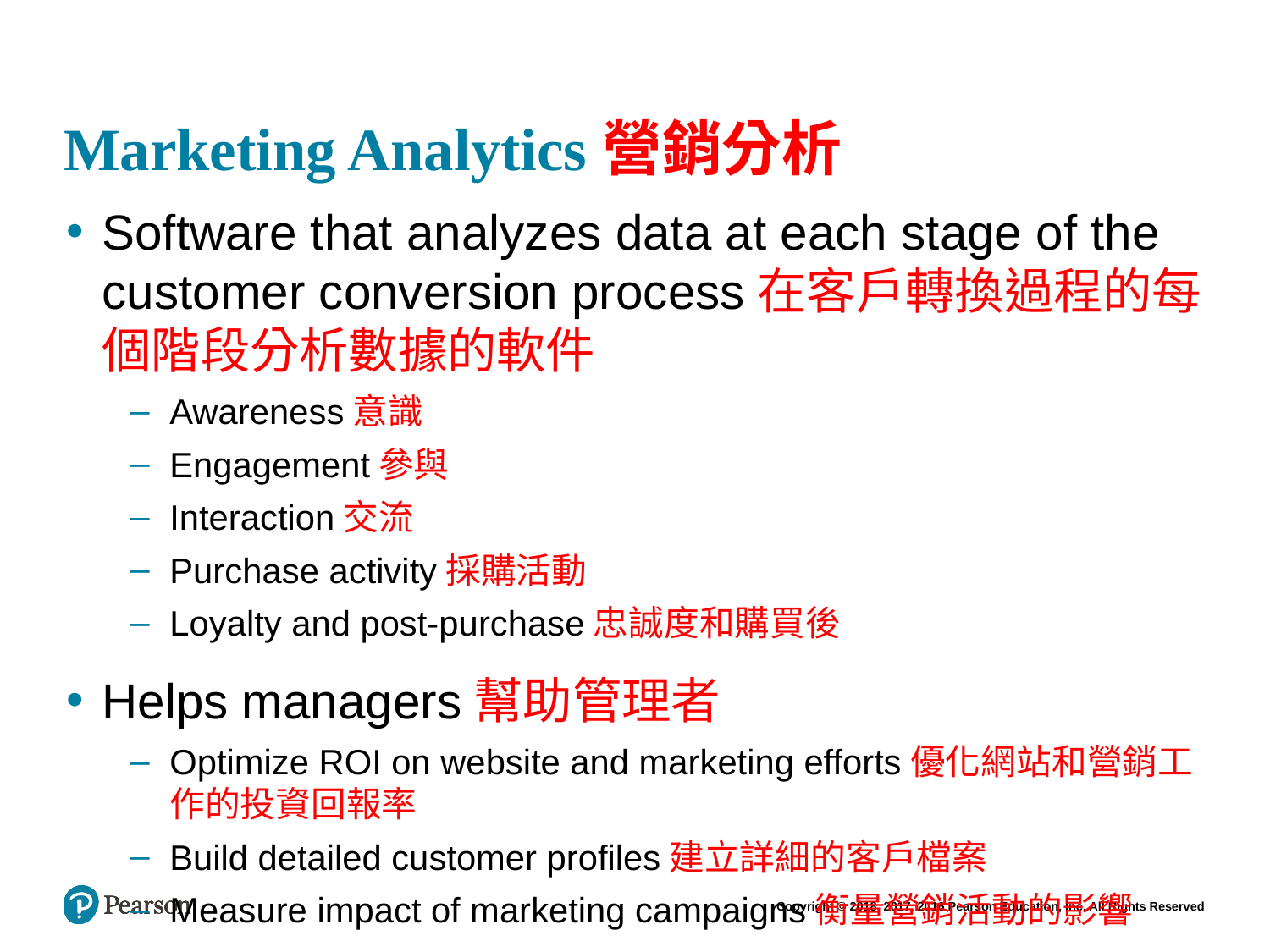

# Marketing Analytics營銷分析
Software that analyzes data at each stage of the customer conversion process在客戶轉換過程的每個階段分析數據的軟件
Awareness意識
Engagement參與
Interaction交流
Purchase activity採購活動
Loyalty and post-purchase忠誠度和購買後
Helps managers幫助管理者
Optimize ROI on website and marketing efforts優化網站和營銷工作的投資回報率
Build detailed customer profiles建立詳細的客戶檔案
Measure impact of marketing campaigns衡量營銷活動的影響